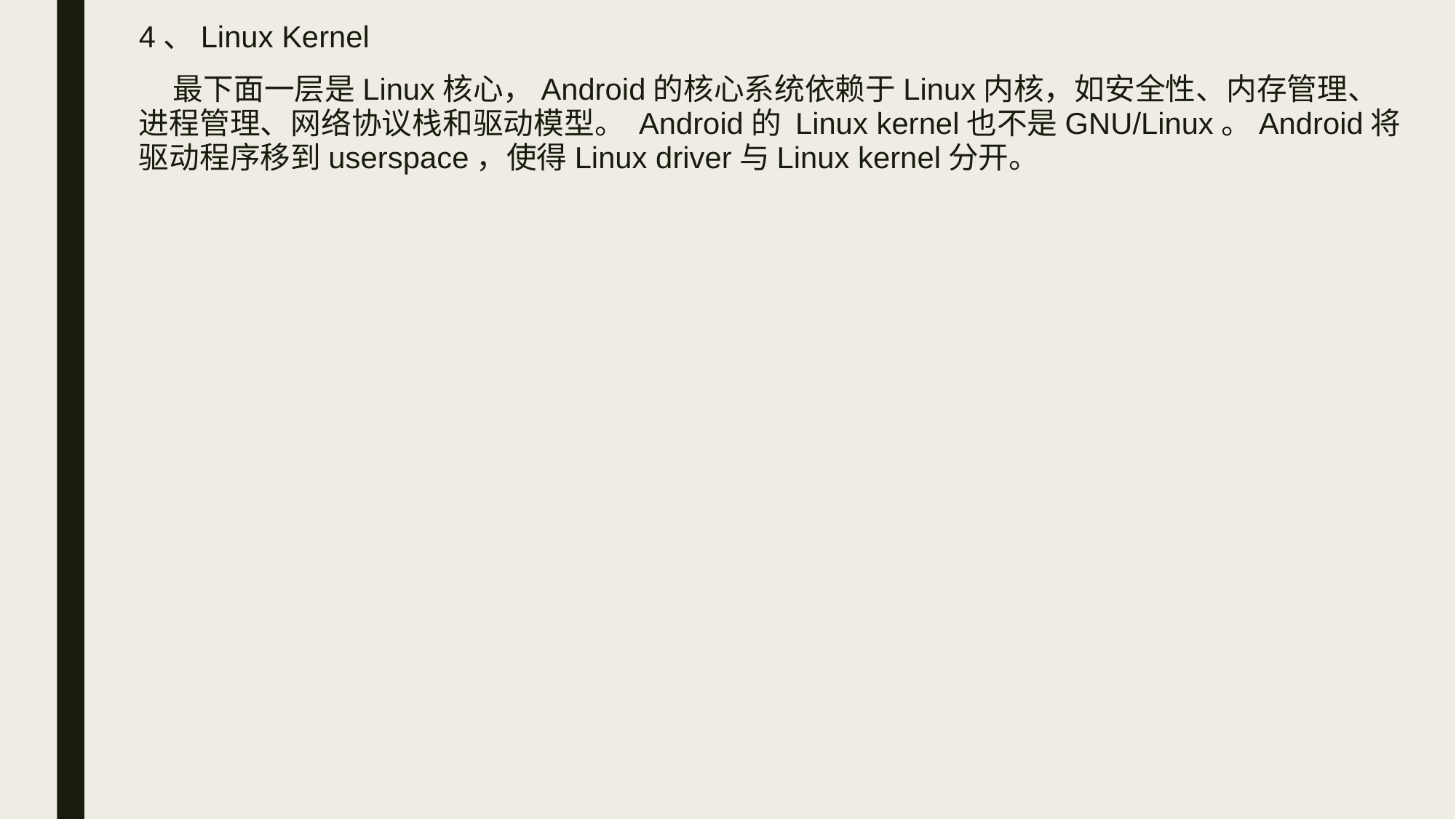

4、Linux Kernel
    最下面一层是Linux核心，Android的核心系统依赖于Linux内核，如安全性、内存管理、进程管理、网络协议栈和驱动模型。 Android的 Linux kernel也不是GNU/Linux。Android将驱动程序移到userspace，使得Linux driver与Linux kernel分开。